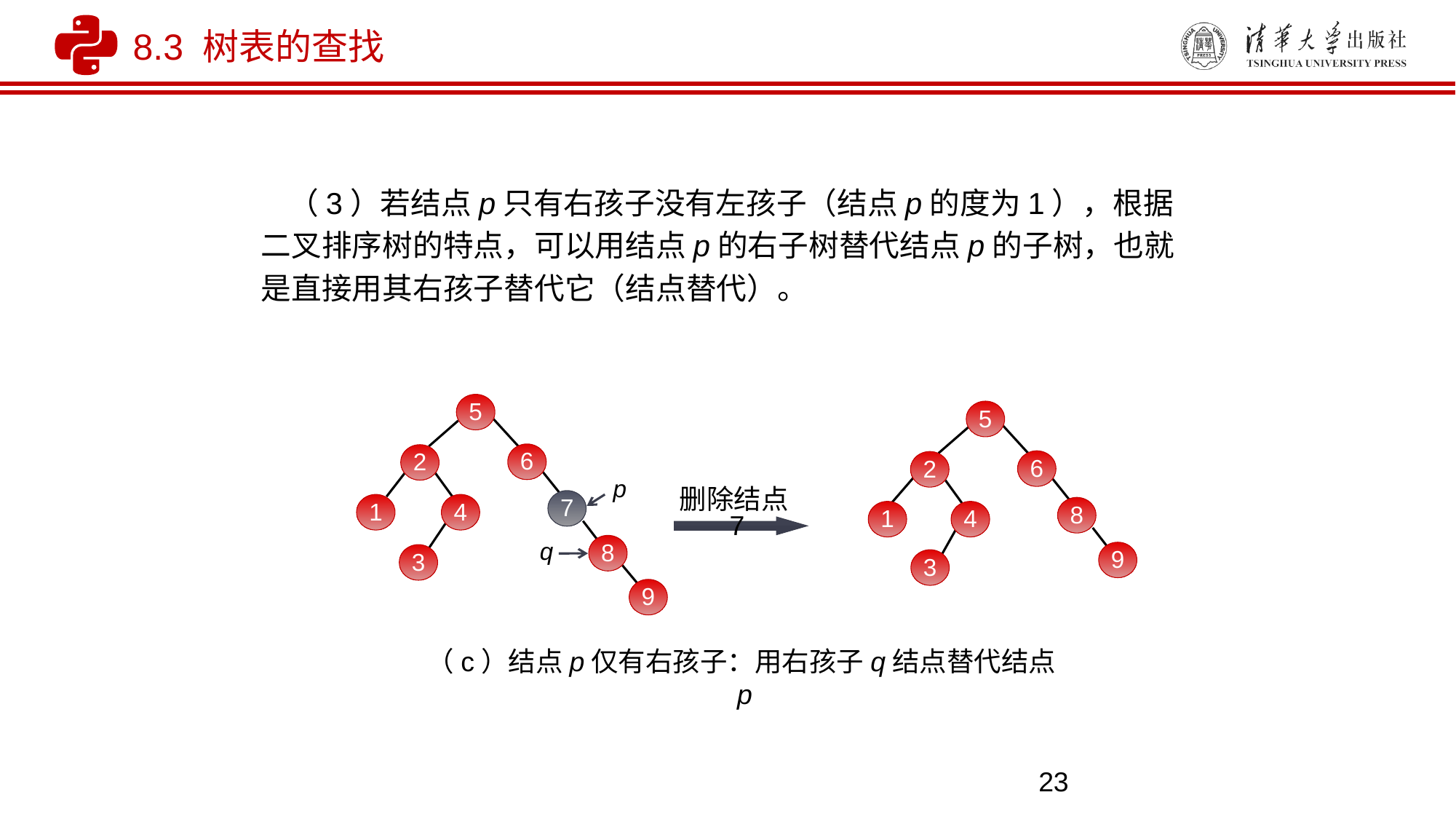

8.3 树表的查找
   （3）若结点p只有右孩子没有左孩子（结点p的度为1），根据二叉排序树的特点，可以用结点p的右子树替代结点p的子树，也就是直接用其右孩子替代它（结点替代）。
5
5

6
2
6
2

p

删除结点7
7
1
4

8
1
4

8
q
9
3
3

9
（c）结点p仅有右孩子：用右孩子q结点替代结点p
23